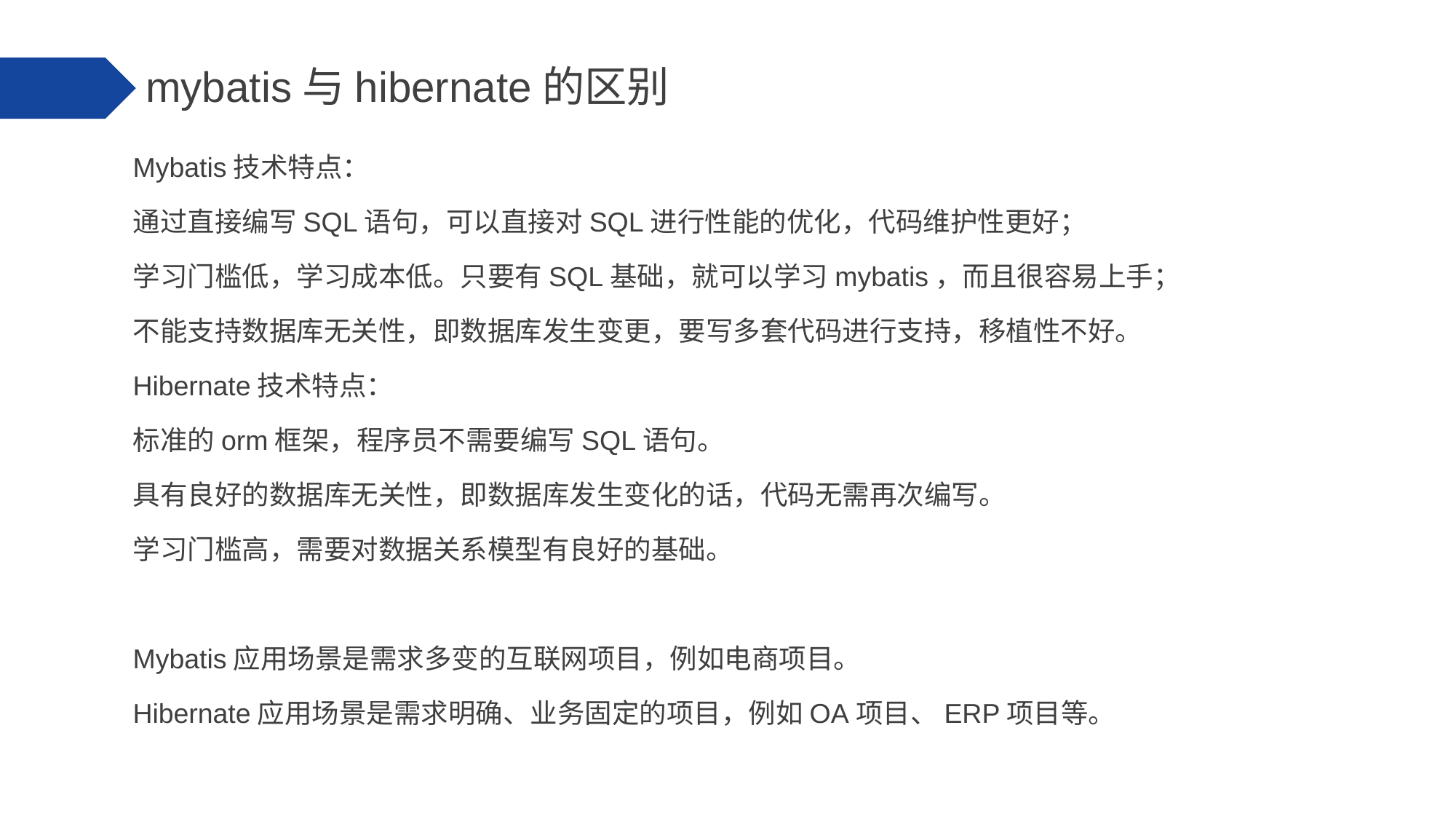

mybatis与hibernate的区别
Mybatis技术特点：
通过直接编写SQL语句，可以直接对SQL进行性能的优化，代码维护性更好；
学习门槛低，学习成本低。只要有SQL基础，就可以学习mybatis，而且很容易上手；
不能支持数据库无关性，即数据库发生变更，要写多套代码进行支持，移植性不好。
Hibernate技术特点：
标准的orm框架，程序员不需要编写SQL语句。
具有良好的数据库无关性，即数据库发生变化的话，代码无需再次编写。
学习门槛高，需要对数据关系模型有良好的基础。

Mybatis应用场景是需求多变的互联网项目，例如电商项目。
Hibernate应用场景是需求明确、业务固定的项目，例如OA项目、ERP项目等。